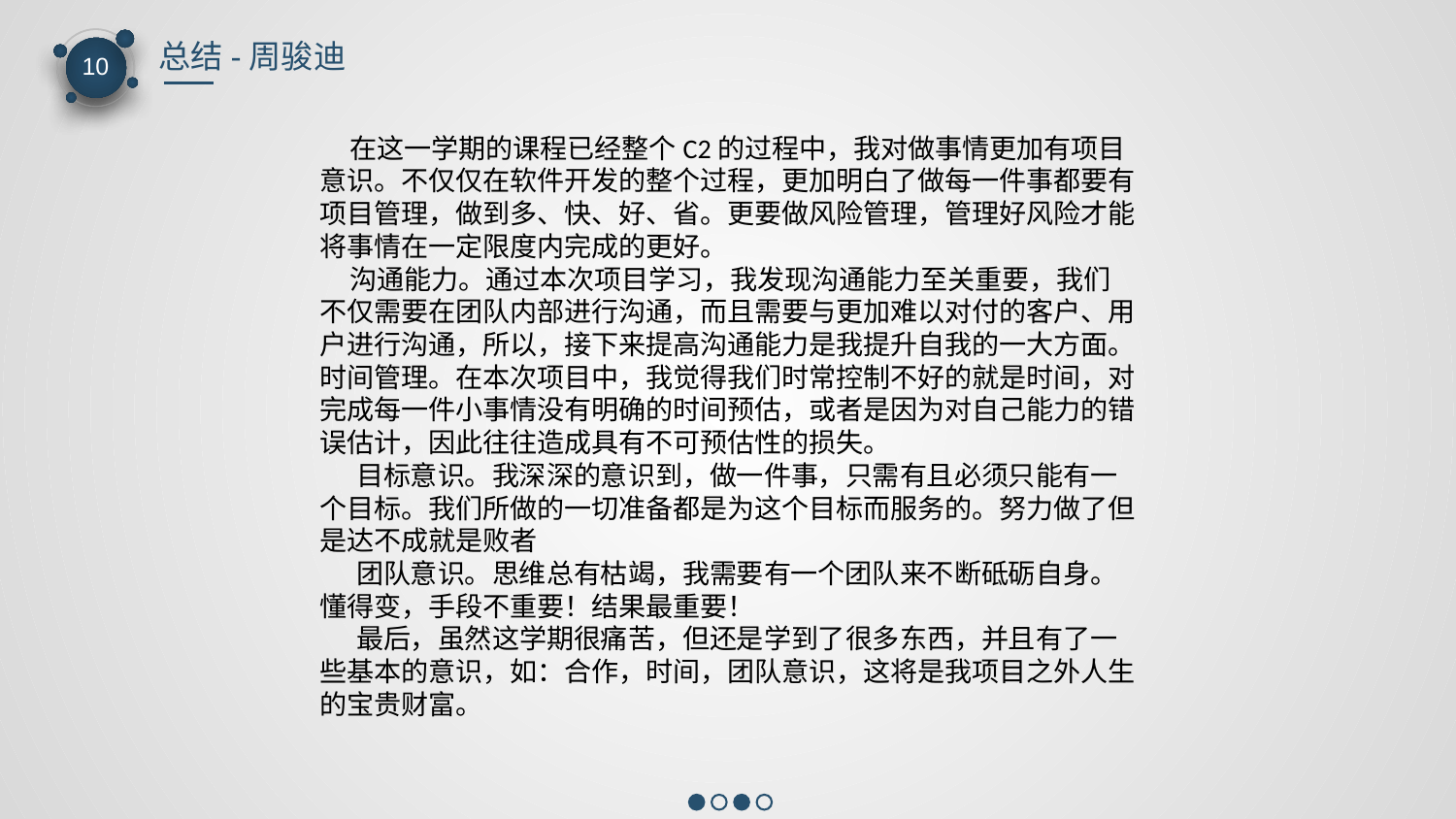

总结-周骏迪
10
    在这一学期的课程已经整个C2的过程中，我对做事情更加有项目意识。不仅仅在软件开发的整个过程，更加明白了做每一件事都要有项目管理，做到多、快、好、省。更要做风险管理，管理好风险才能将事情在一定限度内完成的更好。
    沟通能力。通过本次项目学习，我发现沟通能力至关重要，我们不仅需要在团队内部进行沟通，而且需要与更加难以对付的客户、用户进行沟通，所以，接下来提高沟通能力是我提升自我的一大方面。
时间管理。在本次项目中，我觉得我们时常控制不好的就是时间，对完成每一件小事情没有明确的时间预估，或者是因为对自己能力的错误估计，因此往往造成具有不可预估性的损失。
     目标意识。我深深的意识到，做一件事，只需有且必须只能有一个目标。我们所做的一切准备都是为这个目标而服务的。努力做了但是达不成就是败者
     团队意识。思维总有枯竭，我需要有一个团队来不断砥砺自身。
懂得变，手段不重要！结果最重要！
     最后，虽然这学期很痛苦，但还是学到了很多东西，并且有了一些基本的意识，如：合作，时间，团队意识，这将是我项目之外人生的宝贵财富。